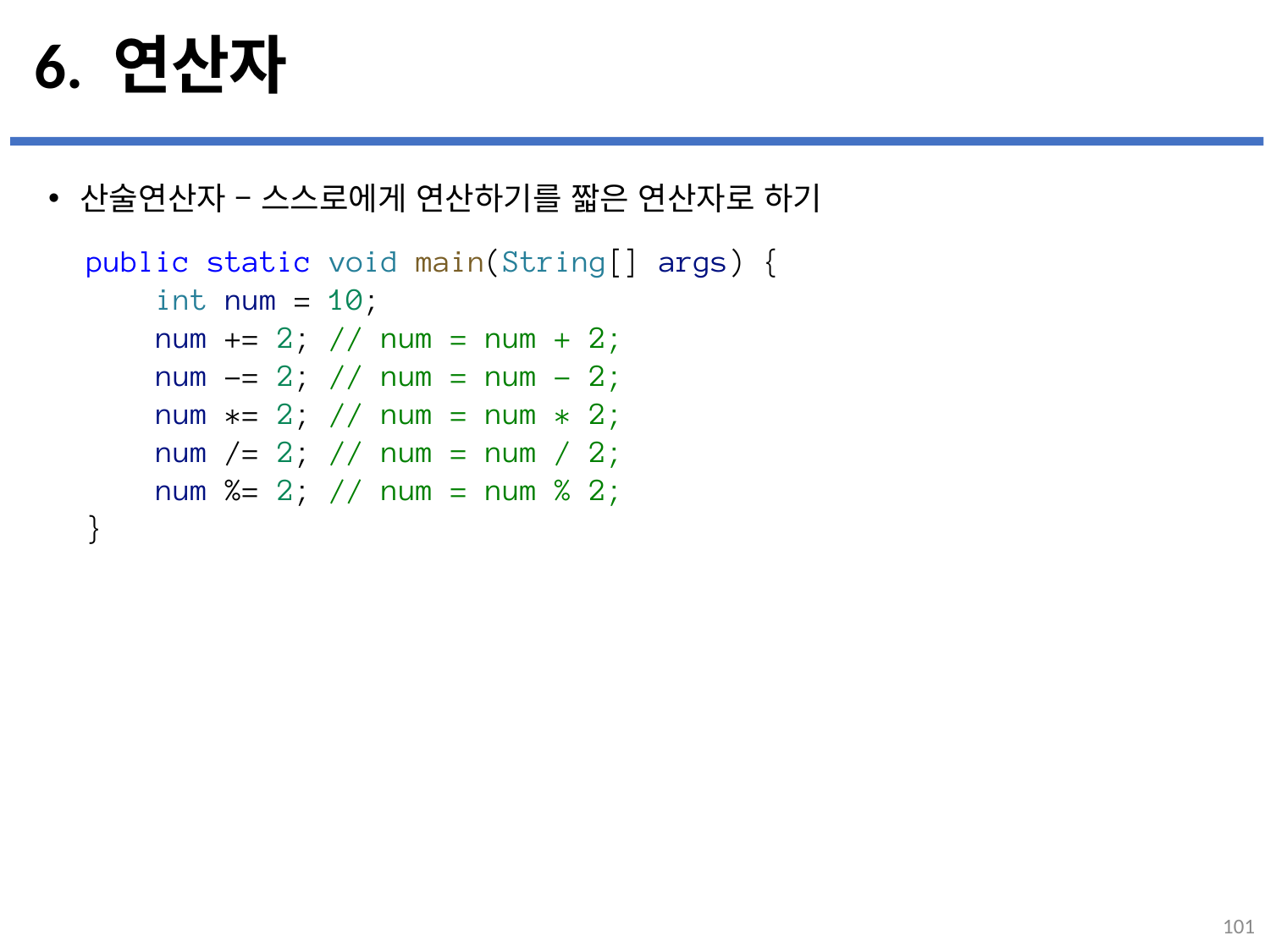

# 6. 연산자
산술연산자 – 스스로에게 연산하기를 짧은 연산자로 하기

...

설명
public static void main(String[] args) {
    int num = 10;
    num += 2; // num = num + 2;
    num -= 2; // num = num - 2;
    num *= 2; // num = num * 2;
    num /= 2; // num = num / 2;
    num %= 2; // num = num % 2;
}
101